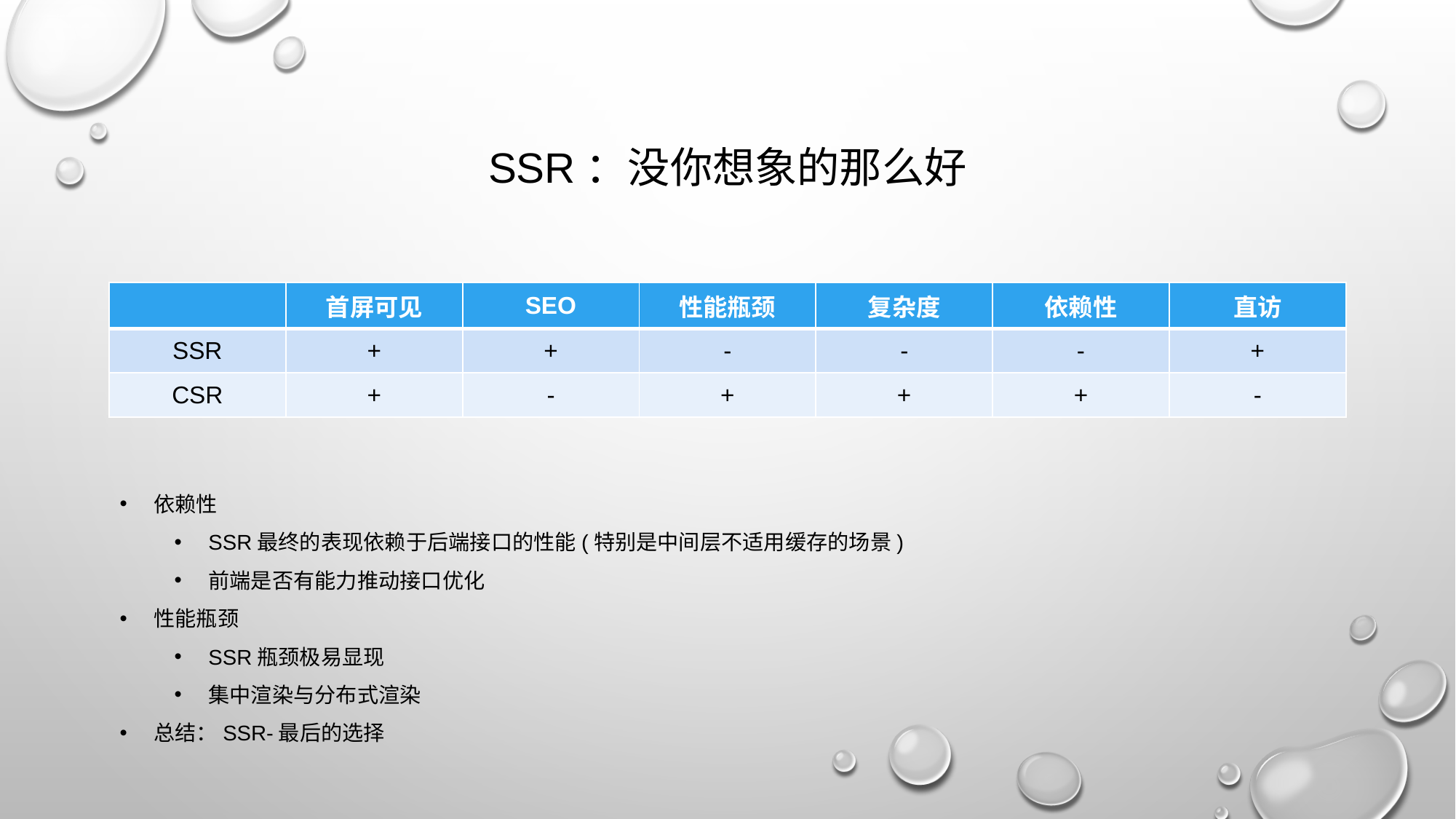

# Ssr：没你想象的那么好
|  | 首屏可见 | SEO | 性能瓶颈 | 复杂度 | 依赖性 | 直访 |
| --- | --- | --- | --- | --- | --- | --- |
| SSR | + | + | - | - | - | + |
| CSR | + | - | + | + | + | - |
依赖性
SSR最终的表现依赖于后端接口的性能(特别是中间层不适用缓存的场景)
前端是否有能力推动接口优化
性能瓶颈
SSR瓶颈极易显现
集中渲染与分布式渲染
总结：SSR-最后的选择